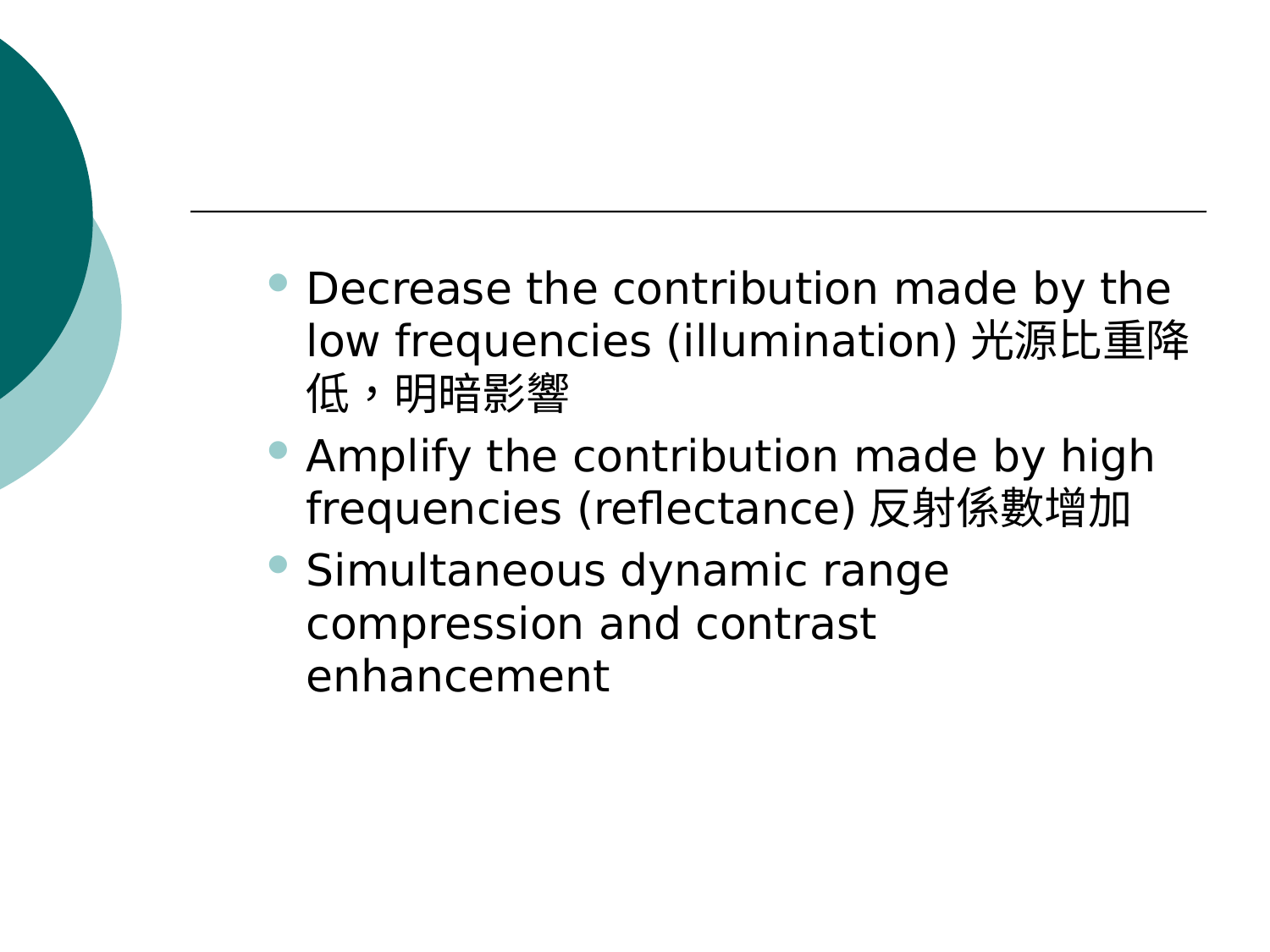

#
Decrease the contribution made by the low frequencies (illumination)光源比重降低，明暗影響
Amplify the contribution made by high frequencies (reflectance)反射係數增加
Simultaneous dynamic range compression and contrast enhancement